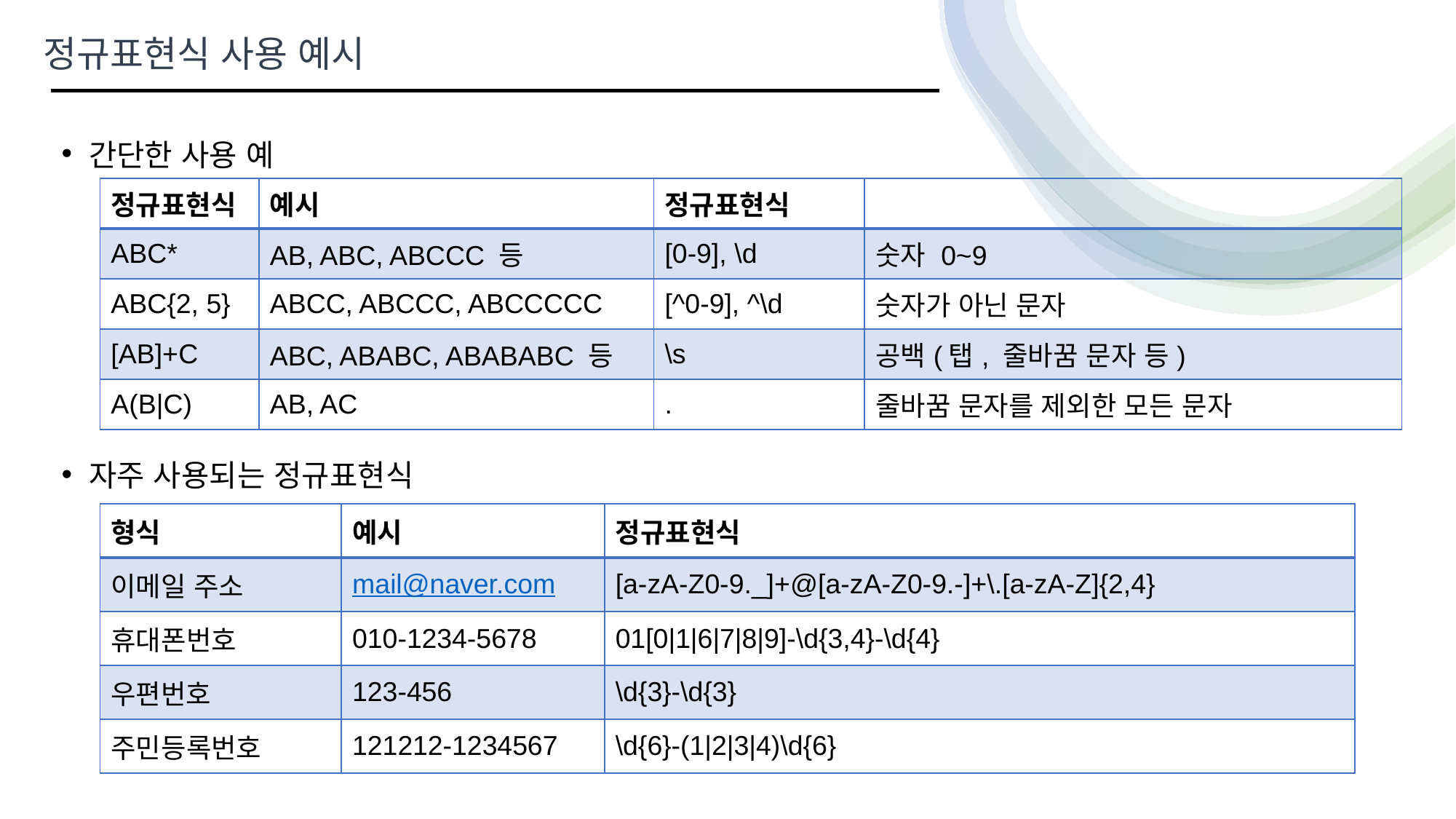

정규표현식 사용 예시
간단한 사용 예

자주 사용되는 정규표현식

| 정규표현식 | 예시 | 정규표현식 |  |
| --- | --- | --- | --- |
| ABC\* | AB, ABC, ABCCC 등 | [0-9], \d | 숫자 0~9 |
| ABC{2, 5} | ABCC, ABCCC, ABCCCCC | [^0-9], ^\d | 숫자가 아닌 문자 |
| [AB]+C | ABC, ABABC, ABABABC 등 | \s | 공백(탭, 줄바꿈 문자 등) |
| A(B|C) | AB, AC | . | 줄바꿈 문자를 제외한 모든 문자 |
| 형식 | 예시 | 정규표현식 |
| --- | --- | --- |
| 이메일 주소 | mail@naver.com | [a-zA-Z0-9.\_]+@[a-zA-Z0-9.-]+\.[a-zA-Z]{2,4} |
| 휴대폰번호 | 010-1234-5678 | 01[0|1|6|7|8|9]-\d{3,4}-\d{4} |
| 우편번호 | 123-456 | \d{3}-\d{3} |
| 주민등록번호 | 121212-1234567 | \d{6}-(1|2|3|4)\d{6} |